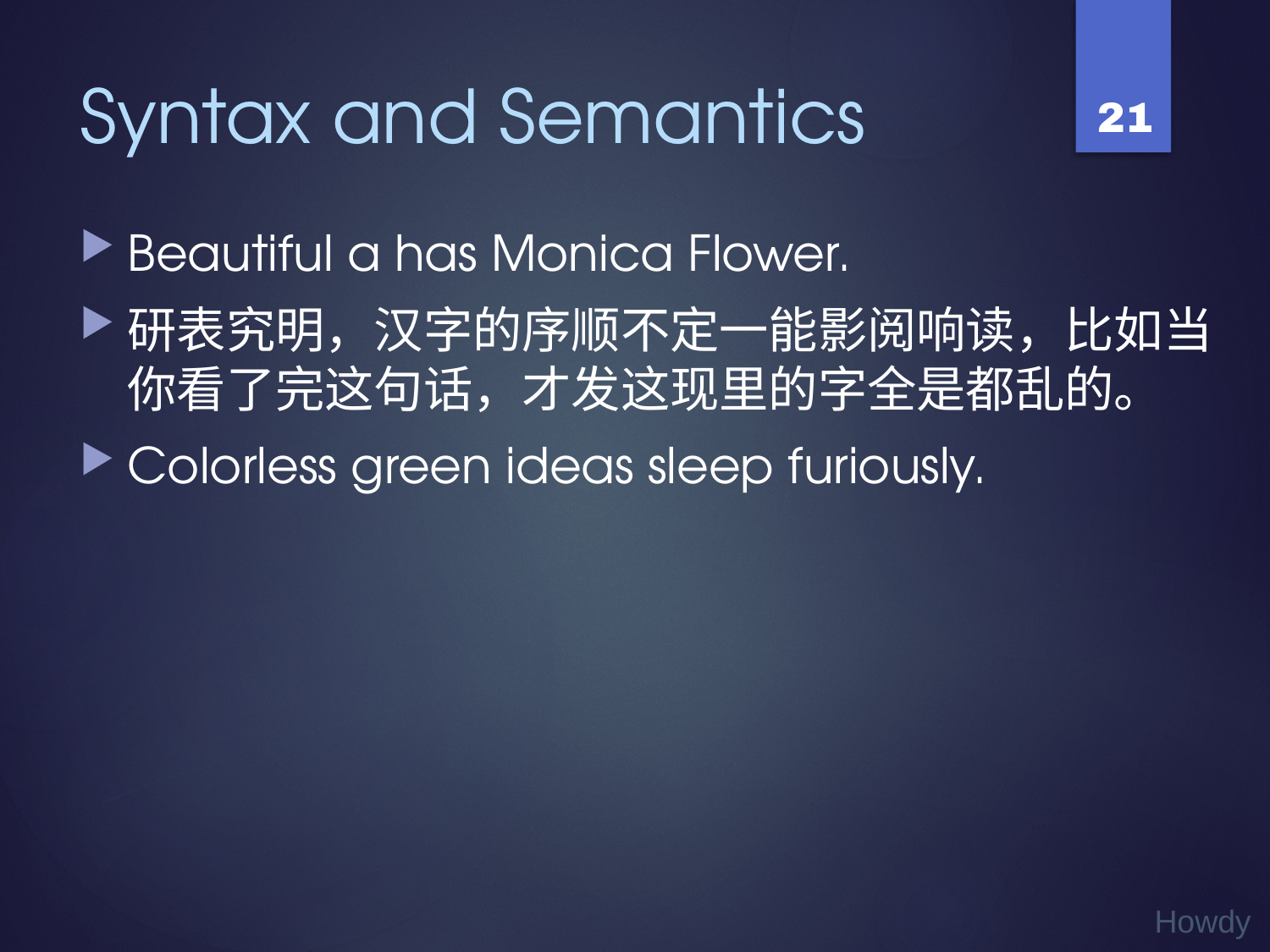

21
# Syntax and Semantics
Beautiful a has Monica Flower.
研表究明，汉字的序顺不定一能影阅响读，比如当你看了完这句话，才发这现里的字全是都乱的。
Colorless green ideas sleep furiously.